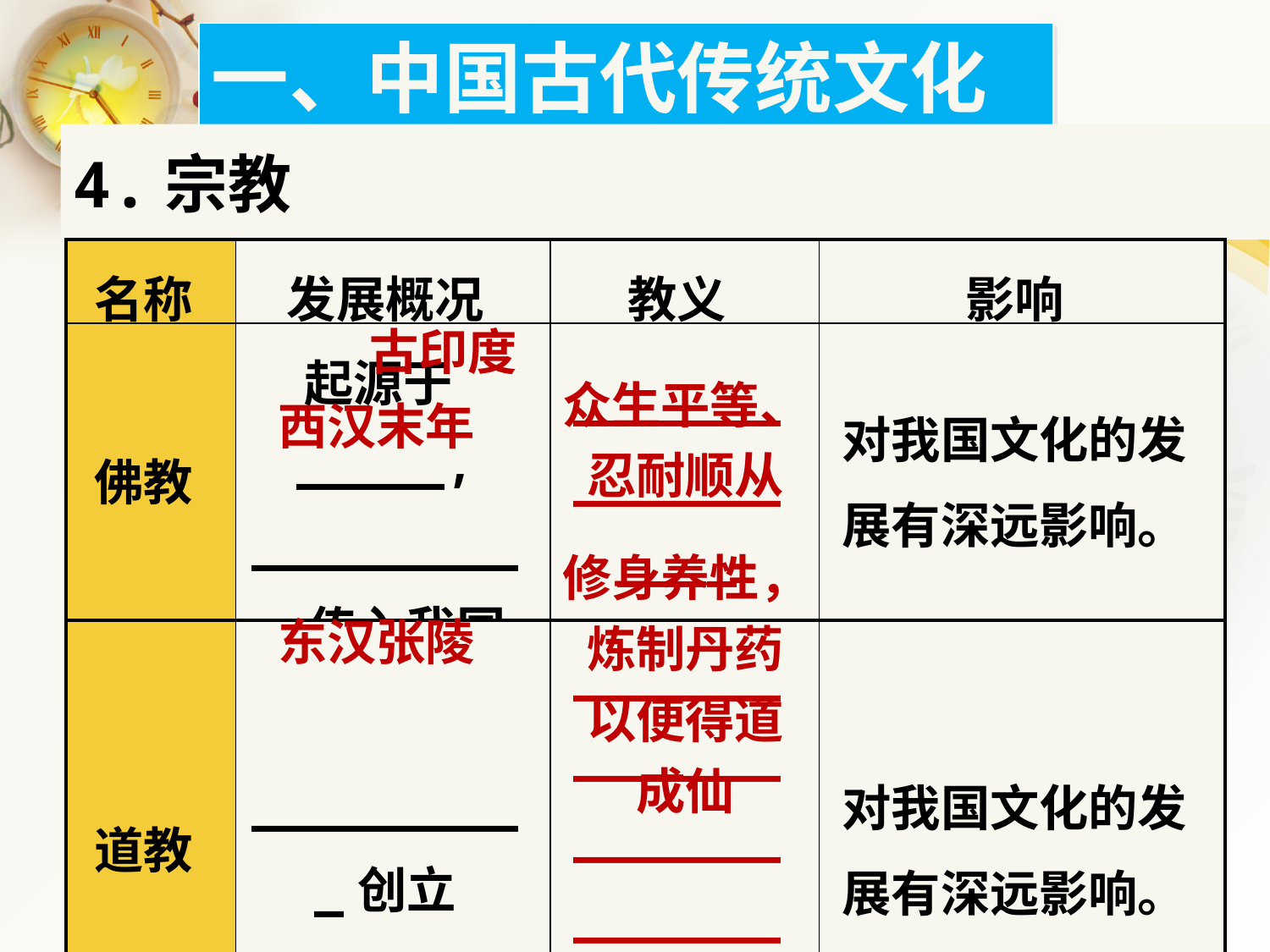

一、中国古代传统文化
4.宗教
| 名称 | 发展概况 | 教义 | 影响 |
| --- | --- | --- | --- |
| 佛教 | 起源于\_\_\_\_\_, \_\_\_\_\_\_\_\_\_\_传入我国 | \_\_\_\_\_\_\_\_\_\_\_\_\_\_\_\_\_\_ | 对我国文化的发展有深远影响。 |
| 道教 | \_\_\_\_\_\_\_\_\_\_创立 | \_\_\_\_\_\_\_\_\_\_\_\_\_\_\_\_\_\_\_\_\_\_\_\_\_\_\_\_\_\_\_\_\_\_\_\_ | 对我国文化的发展有深远影响。 |
古印度
众生平等、
忍耐顺从
西汉末年
修身养性，
炼制丹药
以便得道
成仙
东汉张陵